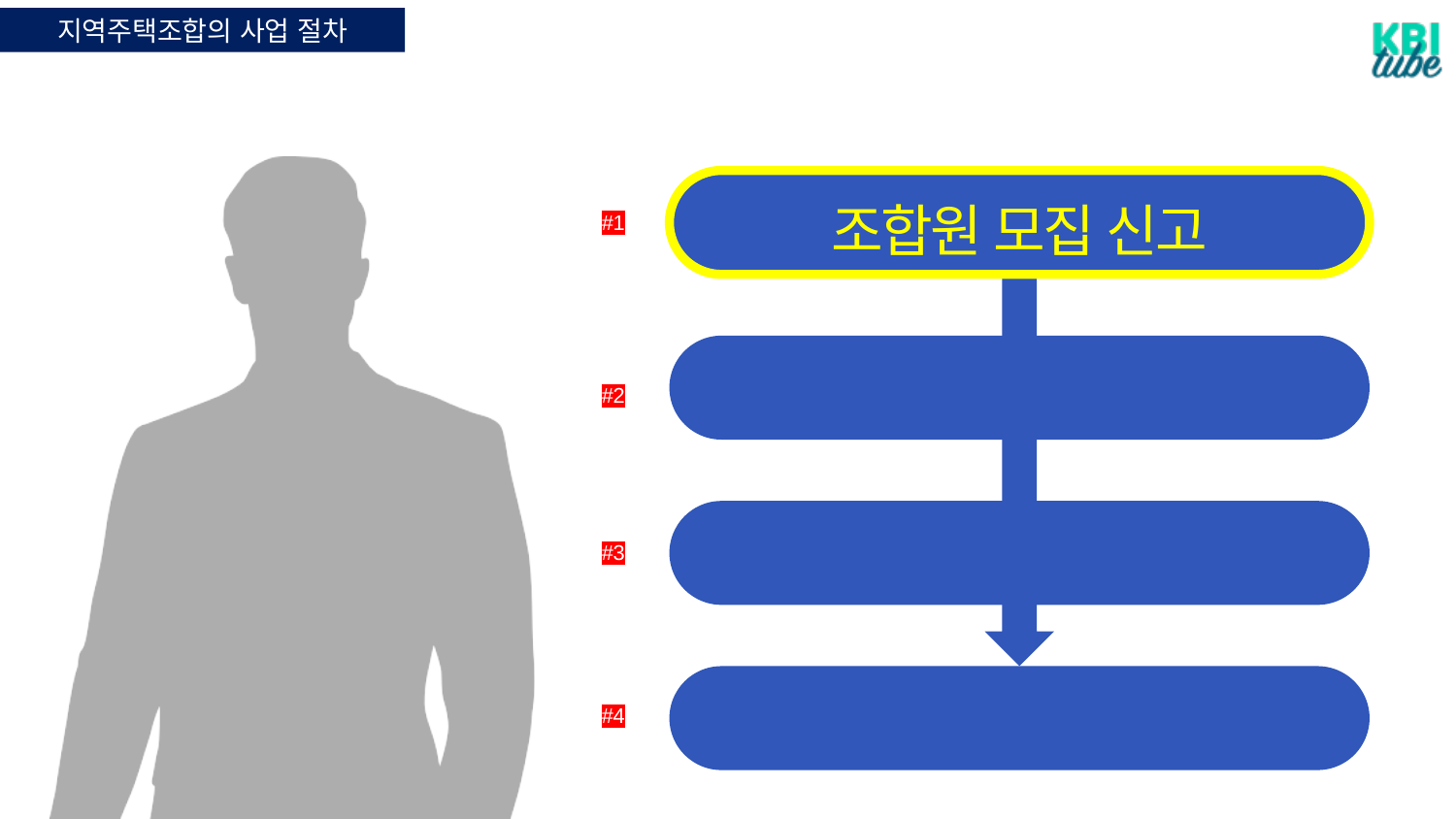

지역주택조합의 사업 절차
조합원 모집 신고
#1

지역주택조합 규약 작성
#2
조합창립 총회
-
#3
조합설립 인가
#4
강사: 그게 이제 #1 조합원 모집 신고 그다음에 #2 규약 작성도 하고 #3 창립총회도 갖고 #4 조합 설립 받고